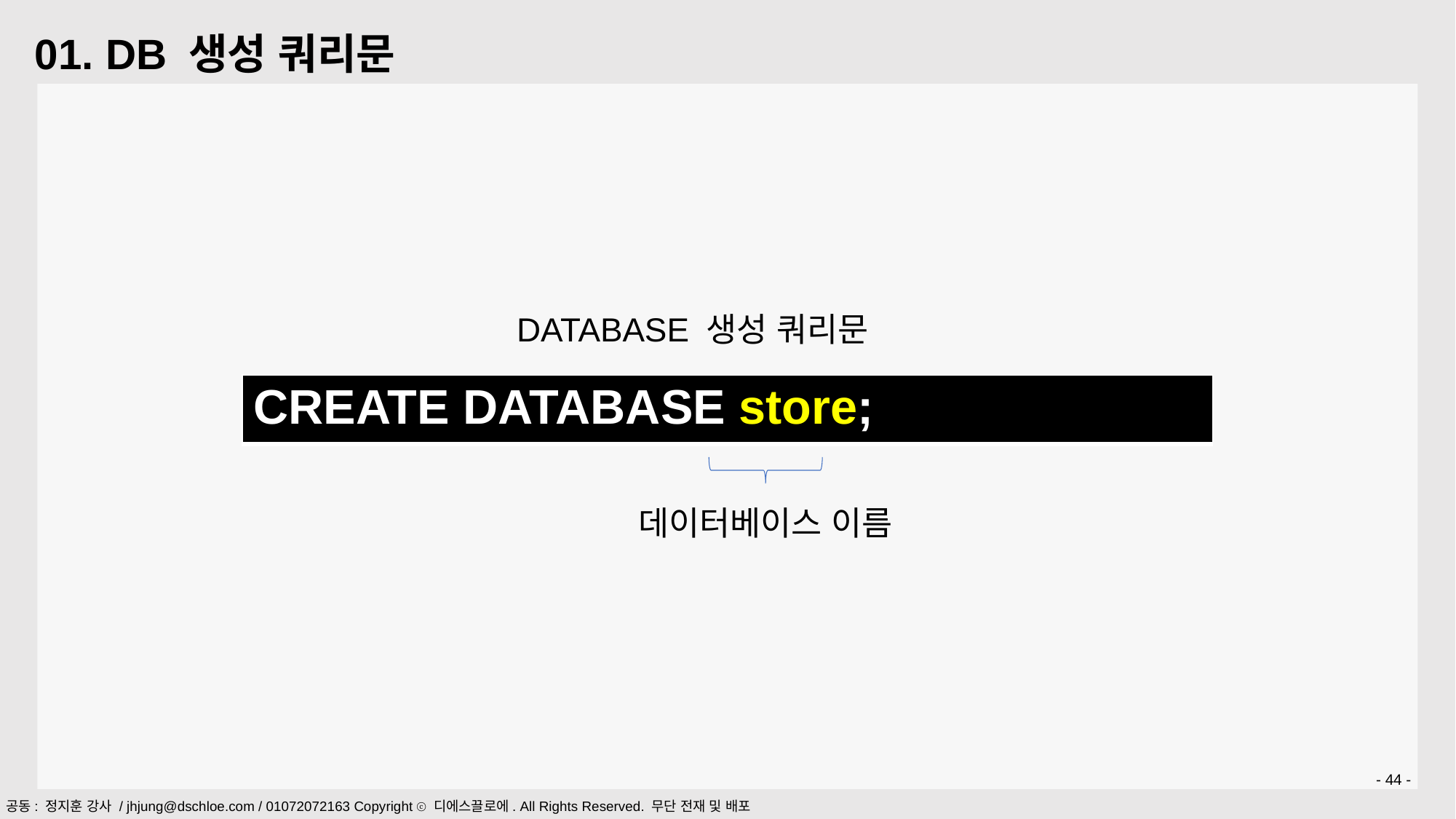

01. DB 생성 쿼리문
DATABASE 생성 쿼리문
| CREATE DATABASE store; |
| --- |

데이터베이스 이름
- 44 -